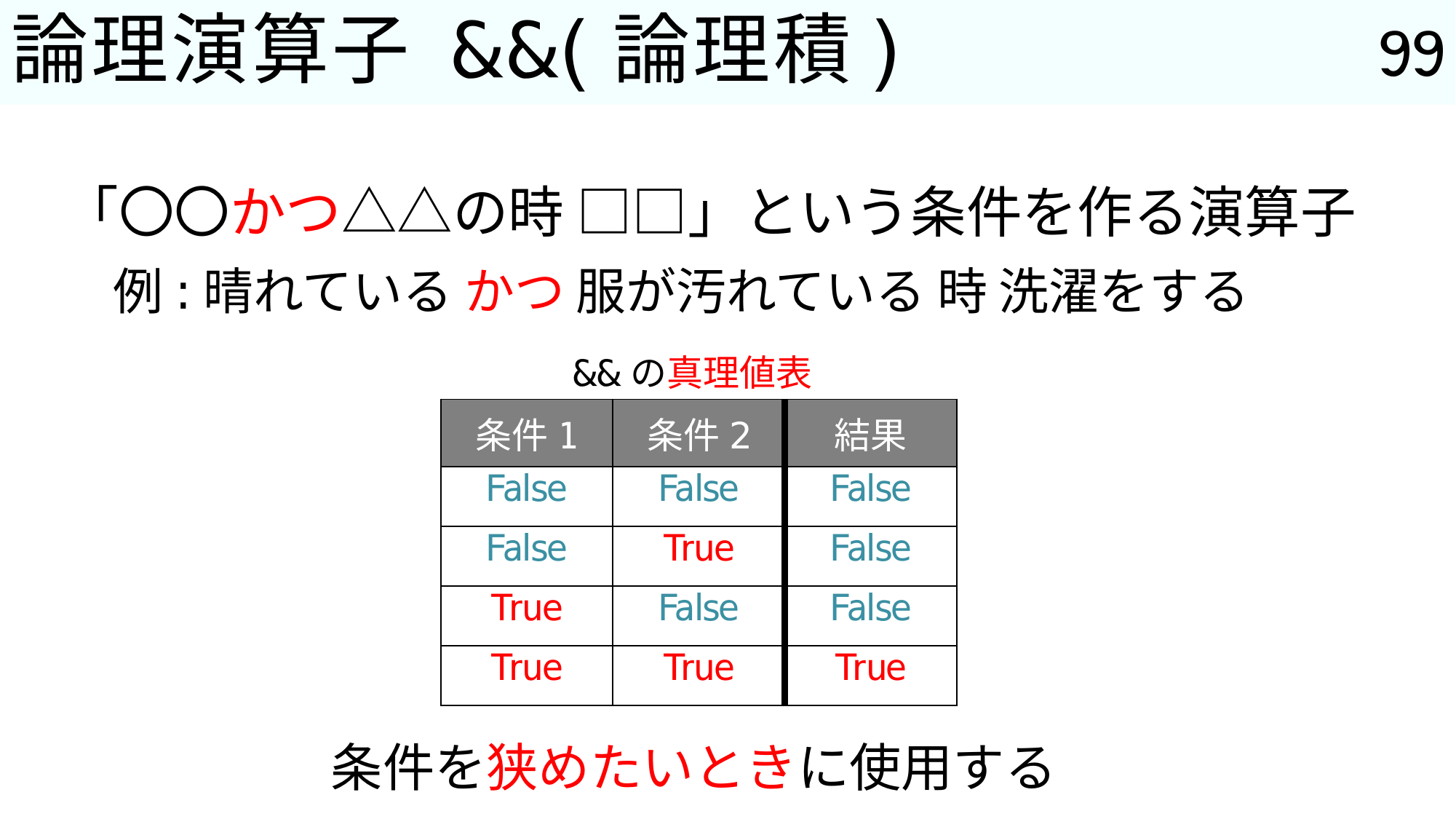

99
# 論理演算子 &&(論理積)
「〇〇かつ△△の時 □□」という条件を作る演算子
例:晴れている かつ 服が汚れている 時 洗濯をする
&&の真理値表
| 条件1 | 条件2 | 結果 |
| --- | --- | --- |
| False | False | False |
| False | True | False |
| True | False | False |
| True | True | True |
条件を狭めたいときに使用する